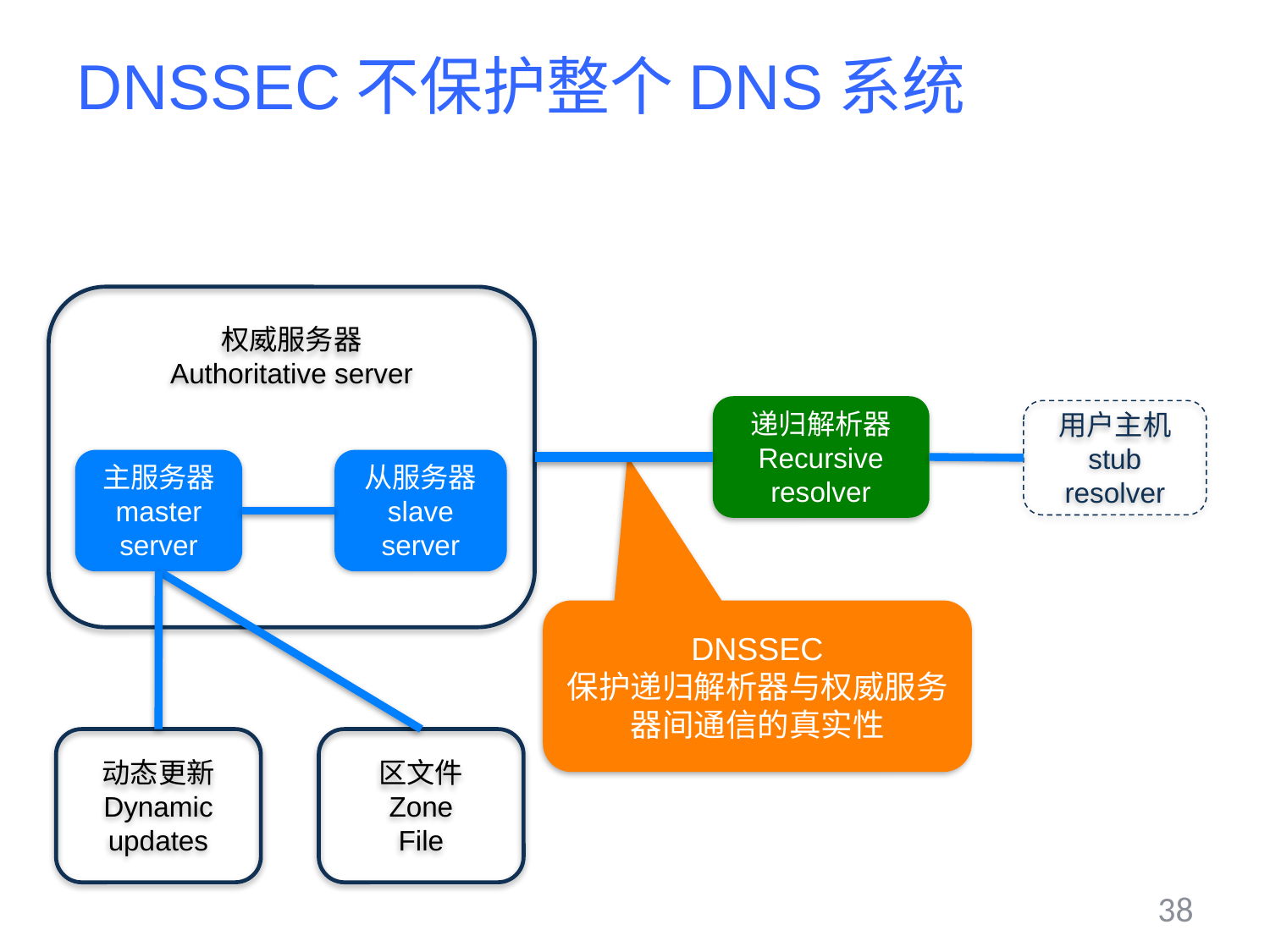

# DNSSEC不保护整个DNS系统
权威服务器
Authoritative server

递归解析器
Recursive
resolver
用户主机
stub resolver
主服务器
master
server
从服务器
slave
server
DNSSEC
保护递归解析器与权威服务器间通信的真实性
动态更新
Dynamic updates
区文件
Zone
File
38